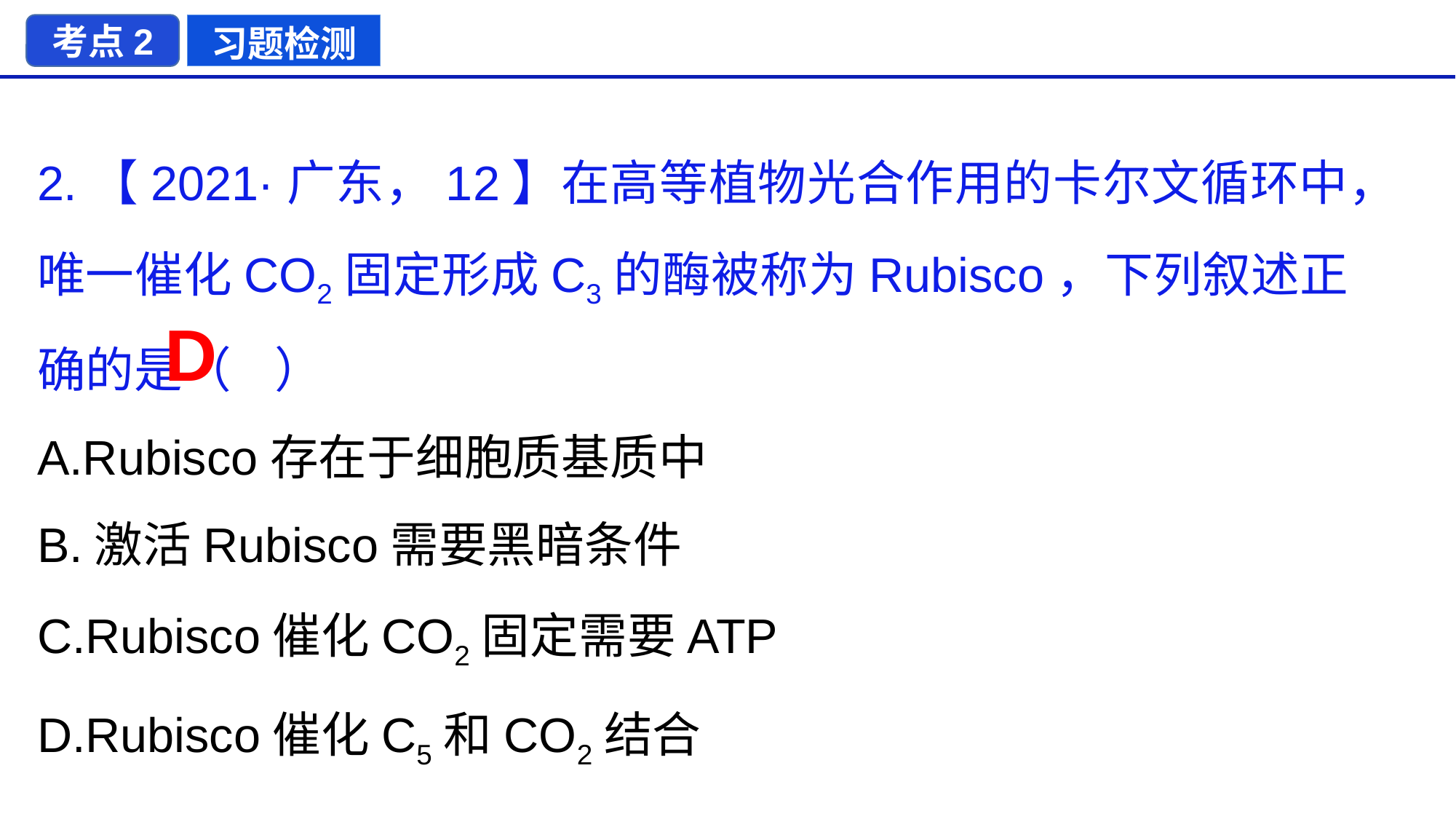

考点2
习题检测

2.【2021·广东，12】在高等植物光合作用的卡尔文循环中，唯一催化CO2固定形成C3的酶被称为Rubisco，下列叙述正确的是（    ）
A.Rubisco存在于细胞质基质中
B.激活Rubisco需要黑暗条件
C.Rubisco催化CO2固定需要ATP
D.Rubisco催化C5和CO2结合
D